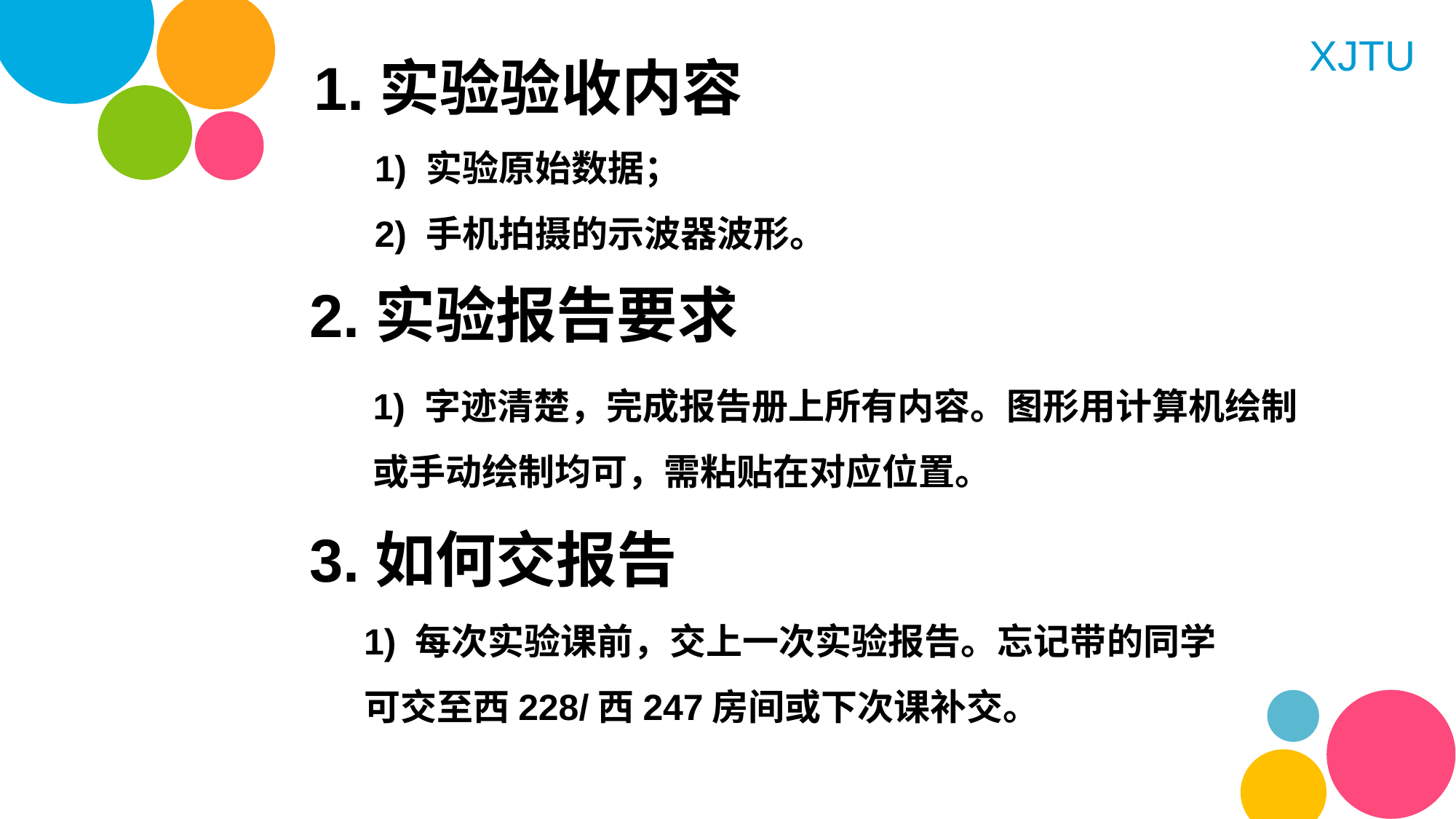

1.实验验收内容
1) 实验原始数据；
2) 手机拍摄的示波器波形。
2.实验报告要求
1) 字迹清楚，完成报告册上所有内容。图形用计算机绘制或手动绘制均可，需粘贴在对应位置。
3.如何交报告
1) 每次实验课前，交上一次实验报告。忘记带的同学可交至西228/西247房间或下次课补交。